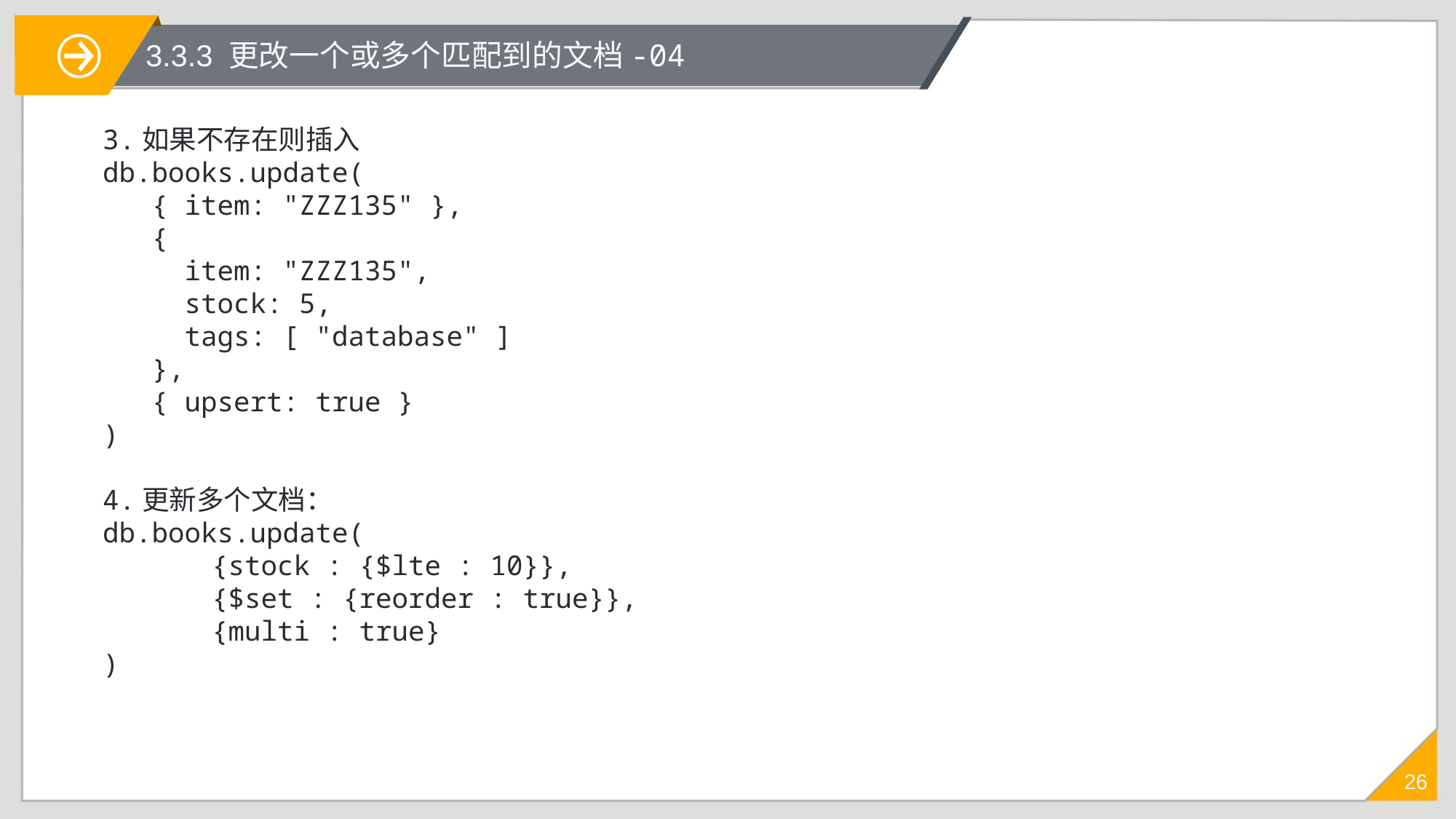

3.3.3 更改一个或多个匹配到的文档-04

3.如果不存在则插入
db.books.update(
   { item: "ZZZ135" },
   {
     item: "ZZZ135",
     stock: 5,
     tags: [ "database" ]
   },
   { upsert: true }
)

4.更新多个文档：
db.books.update(
	{stock : {$lte : 10}},
	{$set : {reorder : true}},
	{multi : true}
)